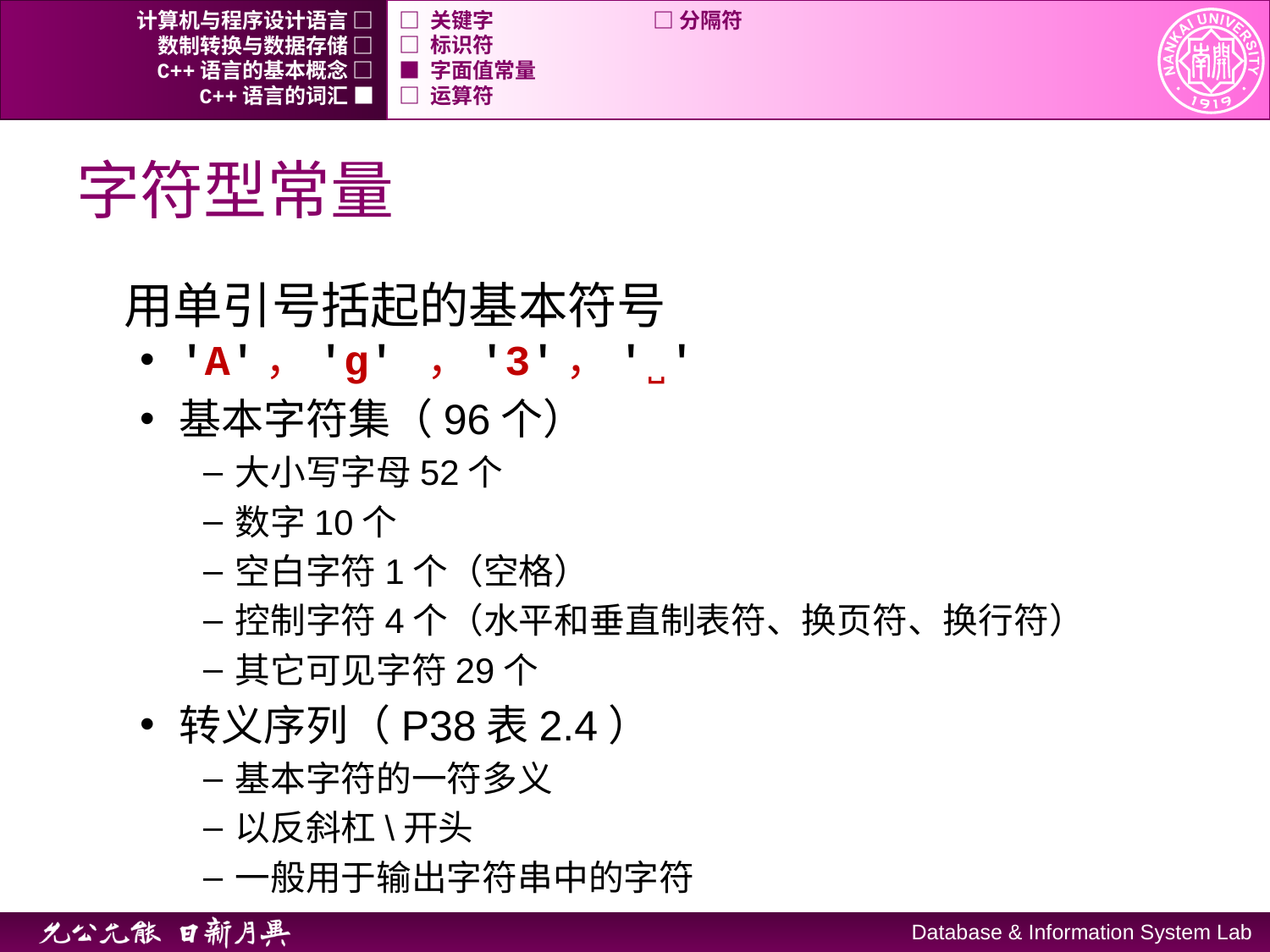

计算机与程序设计语言 □
□ 关键字		□ 分隔符
数制转换与数据存储 □
□ 标识符
C++语言的基本概念 □
■ 字面值常量
C++语言的词汇 ■
□ 运算符
# 字符型常量
用单引号括起的基本符号
'A'，'g' ，'3'，'˽'
基本字符集（96个）
大小写字母52个
数字10个
空白字符1个（空格）
控制字符4个（水平和垂直制表符、换页符、换行符）
其它可见字符29个
转义序列（P38表2.4）
基本字符的一符多义
以反斜杠\开头
一般用于输出字符串中的字符